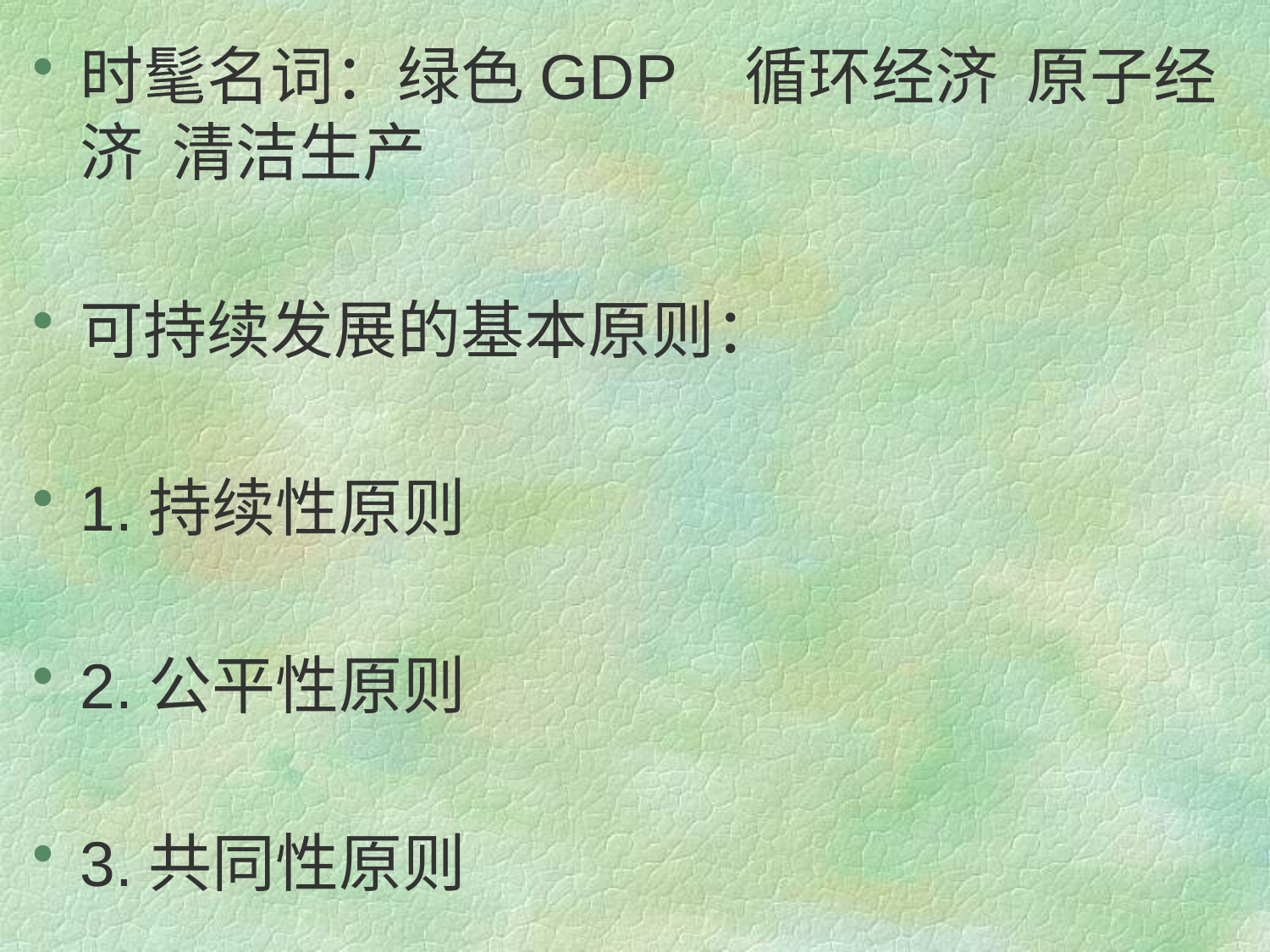

时髦名词：绿色GDP   循环经济  原子经济  清洁生产

可持续发展的基本原则：

1.持续性原则

2.公平性原则

3.共同性原则